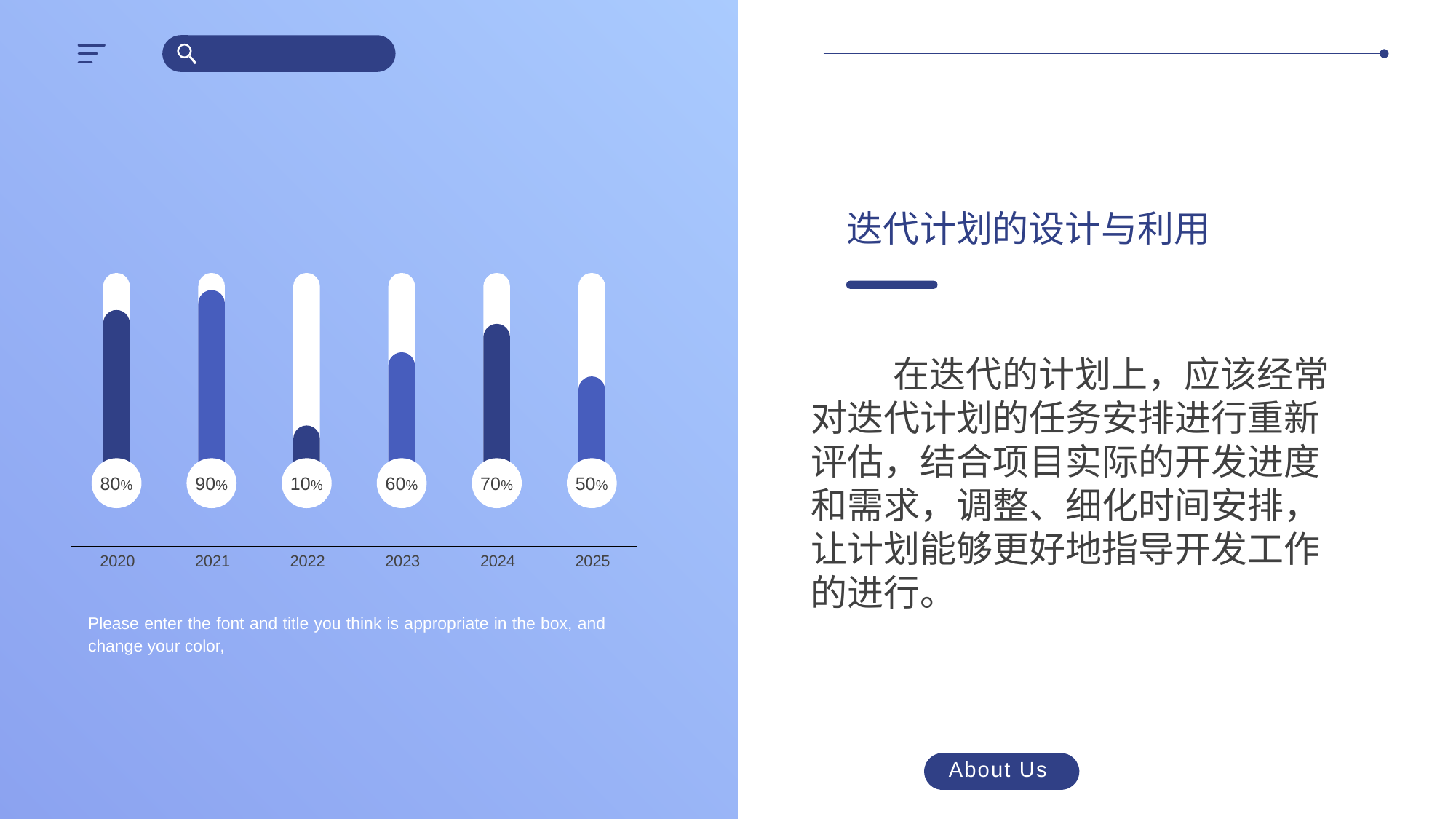

迭代计划的设计与利用

80%
90%
10%
60%
70%
50%

         在迭代的计划上，应该经常对迭代计划的任务安排进行重新评估，结合项目实际的开发进度和需求，调整、细化时间安排，让计划能够更好地指导开发工作的进行。

2020
2021
2022
2023
2024
2025
Please enter the font and title you think is appropriate in the box, and change your color,
Home
About Us

Portfolio
Contact